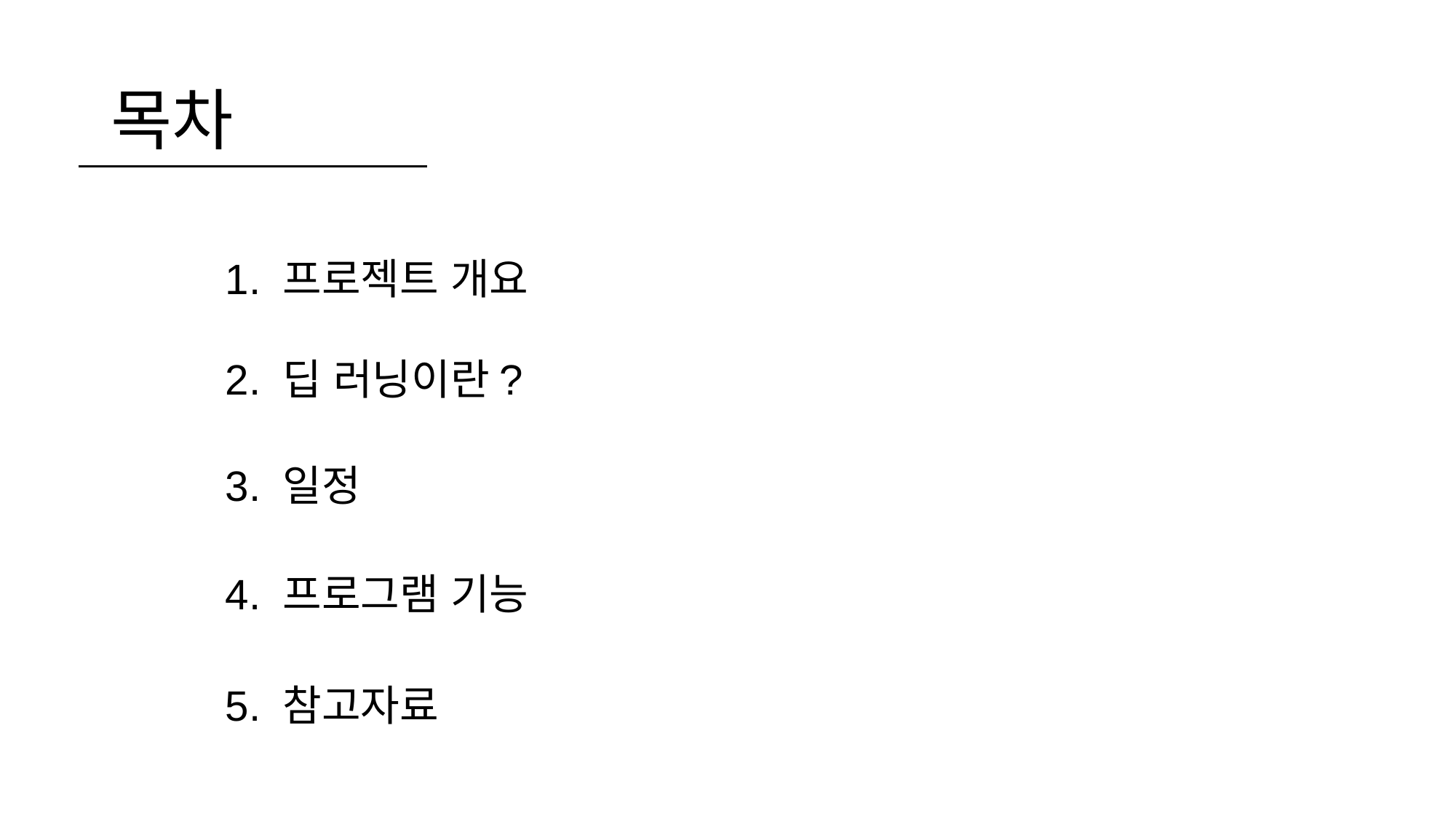

# 목차
1. 프로젝트 개요
2. 딥 러닝이란?
3. 일정
4. 프로그램 기능
5. 참고자료